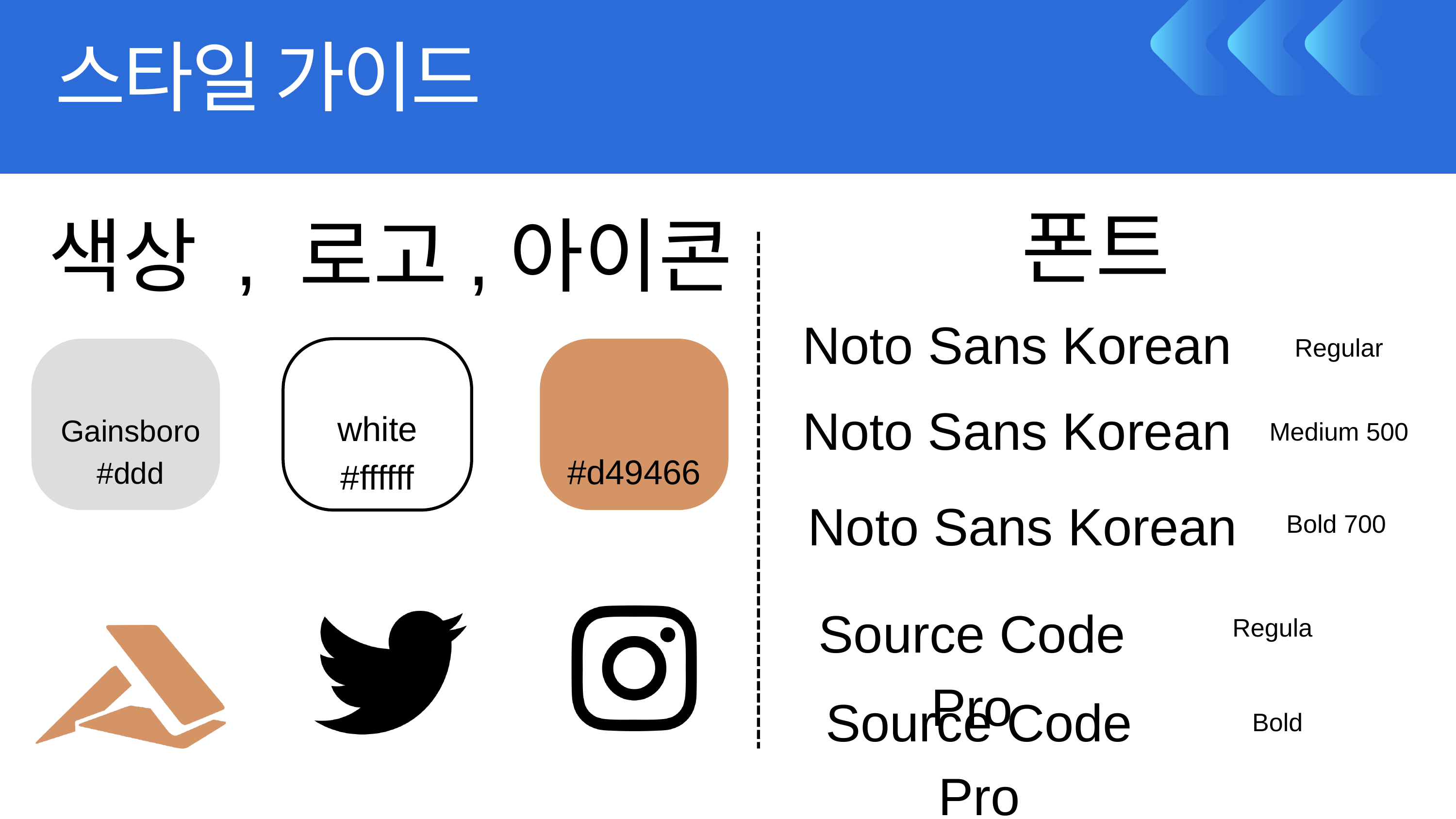

스타일 가이드
폰트
색상 , 로고,아이콘

Noto Sans Korean
Regular

Noto Sans Korean
white
#ffffff
Gainsboro
#ddd
Medium 500
#d49466
Noto Sans Korean
Bold 700
Source Code Pro

Regula

Source Code Pro
Bold